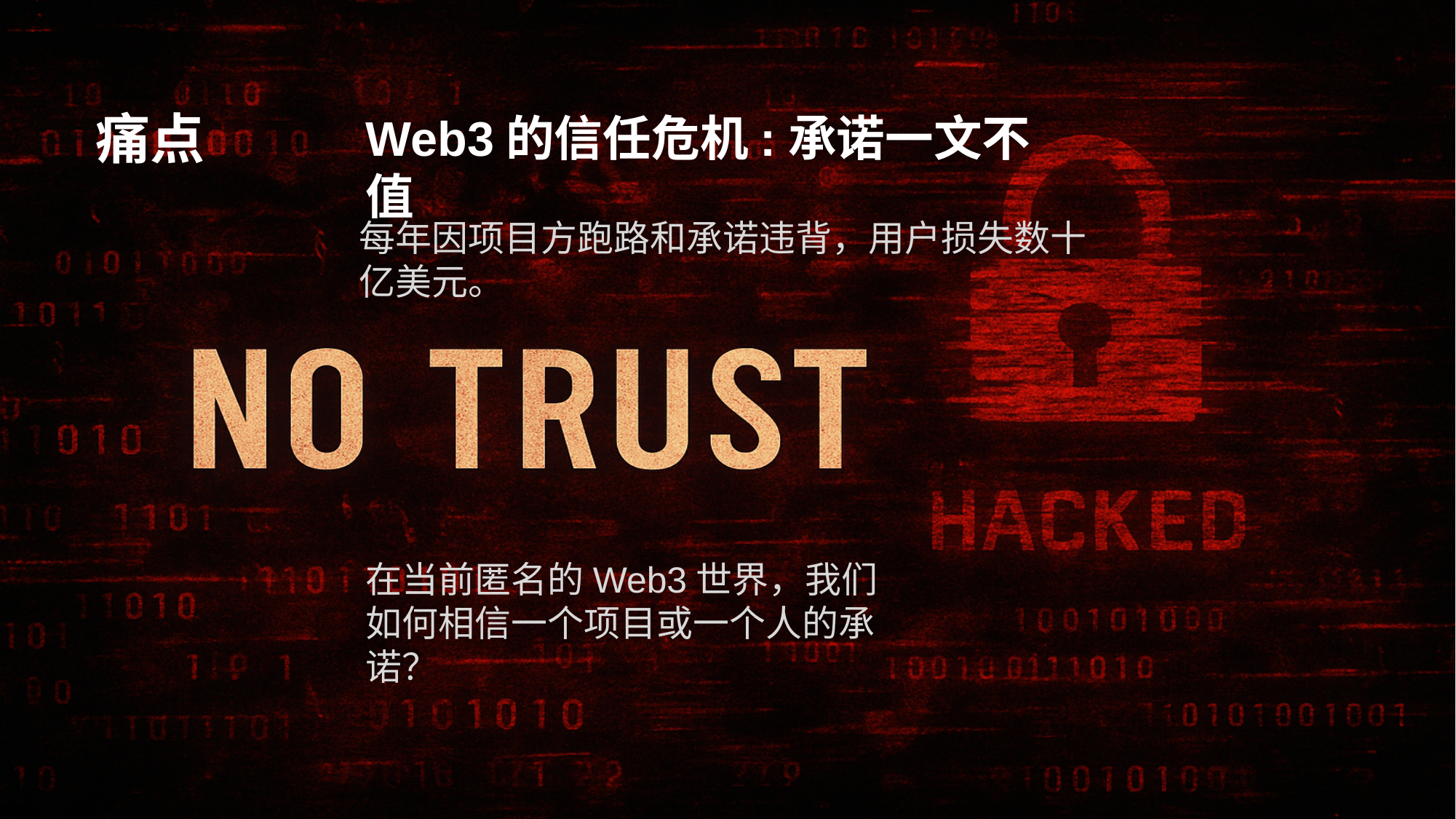

痛点
Web3的信任危机:承诺一文不值
每年因项目方跑路和承诺违背，用户损失数十亿美元。
在当前匿名的Web3世界，我们如何相信一个项目或一个人的承诺？